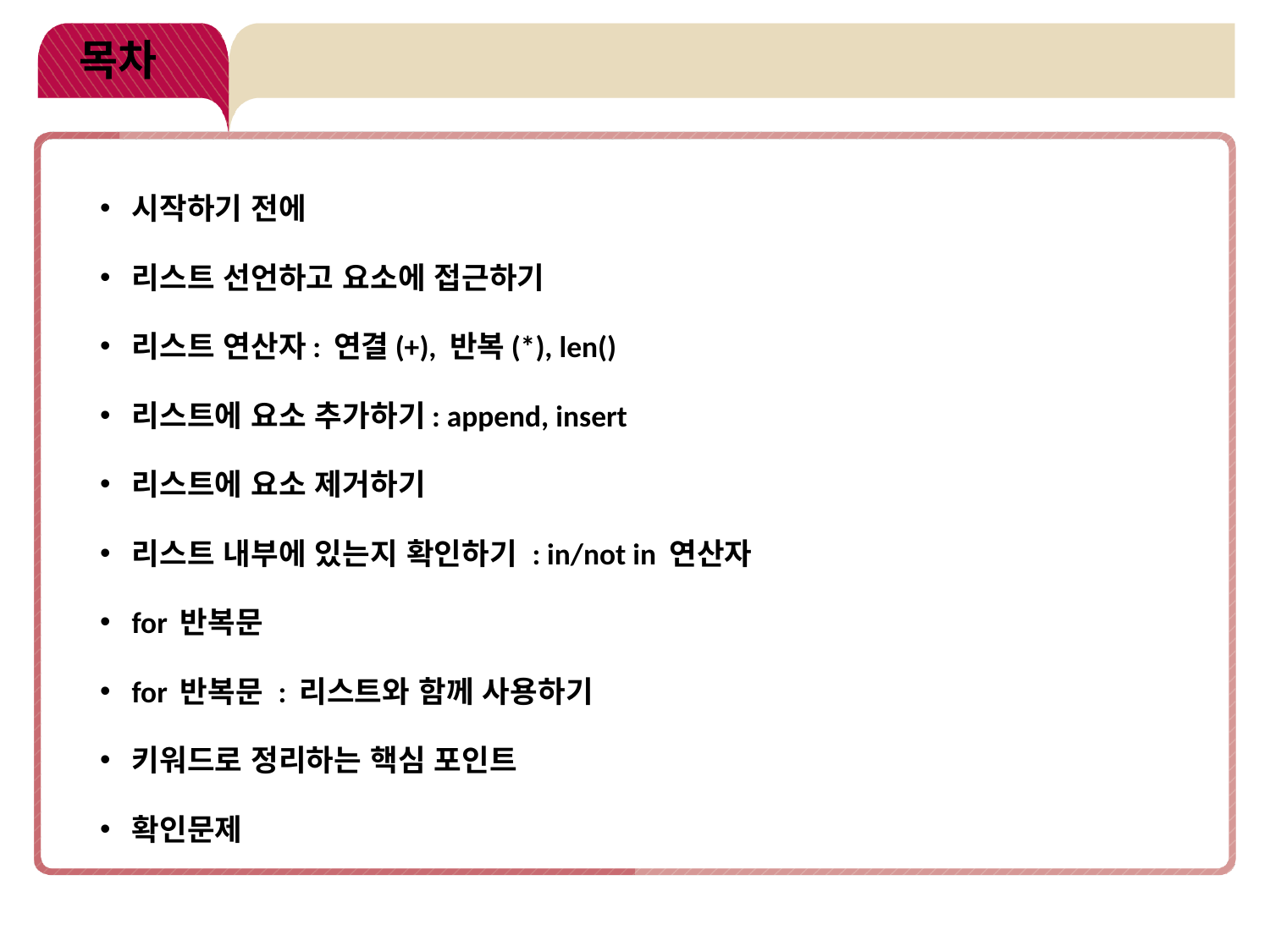

# 목차
시작하기 전에
리스트 선언하고 요소에 접근하기
리스트 연산자: 연결(+), 반복(*), len()
리스트에 요소 추가하기: append, insert
리스트에 요소 제거하기
리스트 내부에 있는지 확인하기 : in/not in 연산자
for 반복문
for 반복문 : 리스트와 함께 사용하기
키워드로 정리하는 핵심 포인트
확인문제